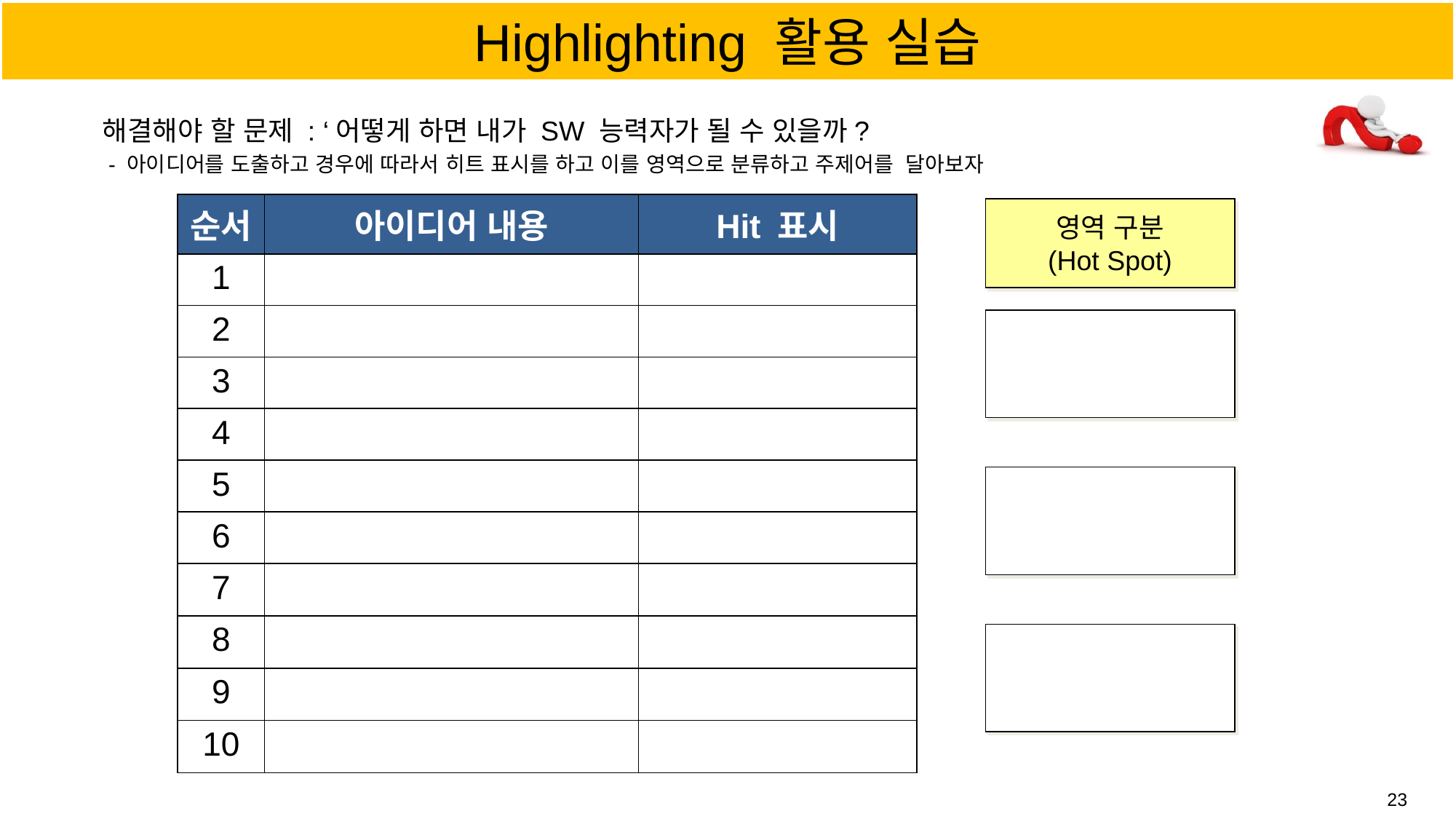

# Highlighting 활용 실습
해결해야 할 문제 : ‘어떻게 하면 내가 SW 능력자가 될 수 있을까?
 - 아이디어를 도출하고 경우에 따라서 히트 표시를 하고 이를 영역으로 분류하고 주제어를  달아보자
| 순서 | 아이디어 내용 | Hit 표시 |
| --- | --- | --- |
| 1 |  |  |
| 2 |  |  |
| 3 |  |  |
| 4 |  |  |
| 5 |  |  |
| 6 |  |  |
| 7 |  |  |
| 8 |  |  |
| 9 |  |  |
| 10 |  |  |
영역 구분
(Hot Spot)